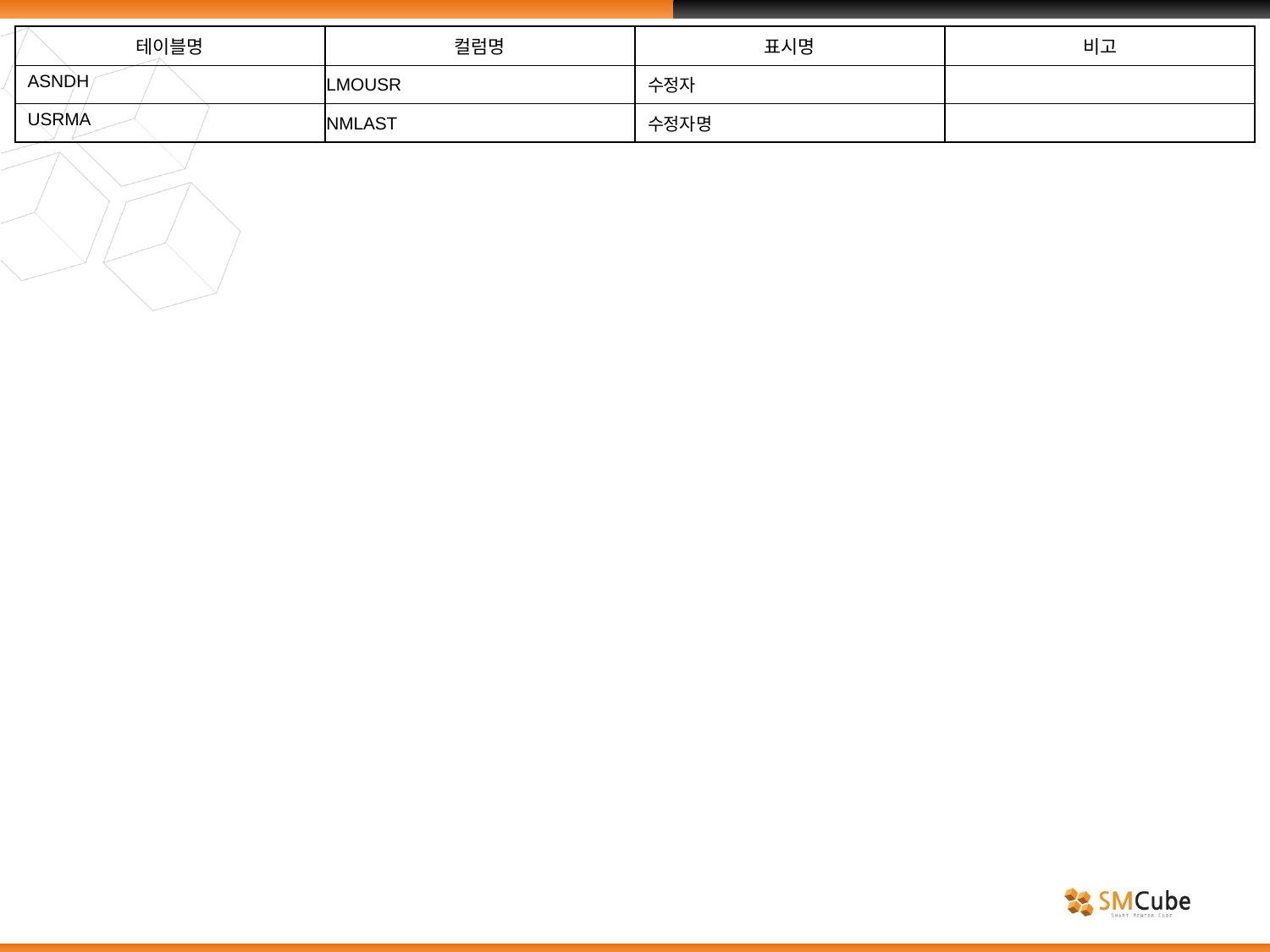

| 테이블명 | 컬럼명 | 표시명 | 비고 |
| --- | --- | --- | --- |
| ASNDH | LMOUSR | 수정자 |  |
| USRMA | NMLAST | 수정자명 |  |